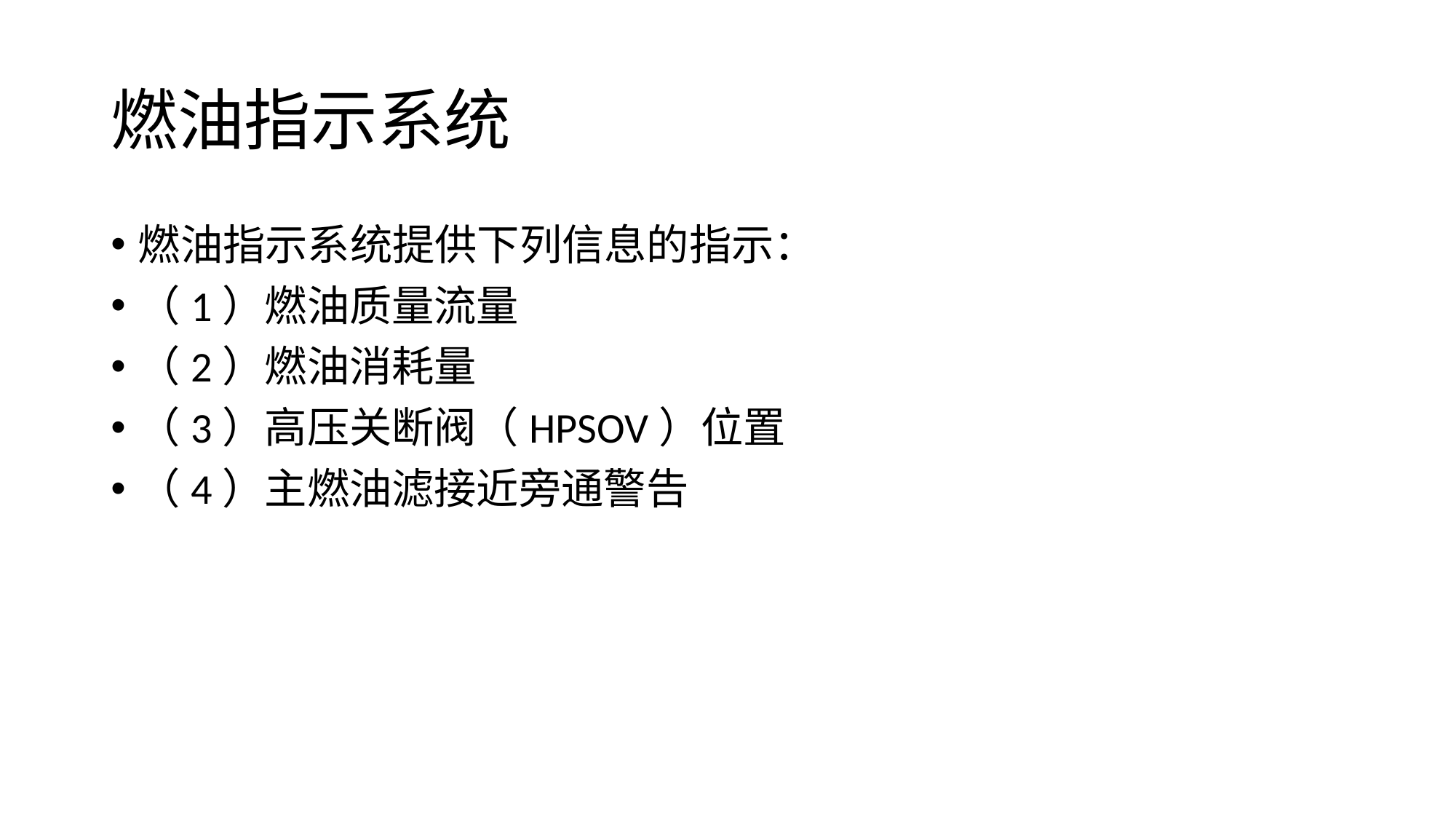

# 燃油指示系统
燃油指示系统提供下列信息的指示：
（1）燃油质量流量
（2）燃油消耗量
（3）高压关断阀（HPSOV）位置
（4）主燃油滤接近旁通警告